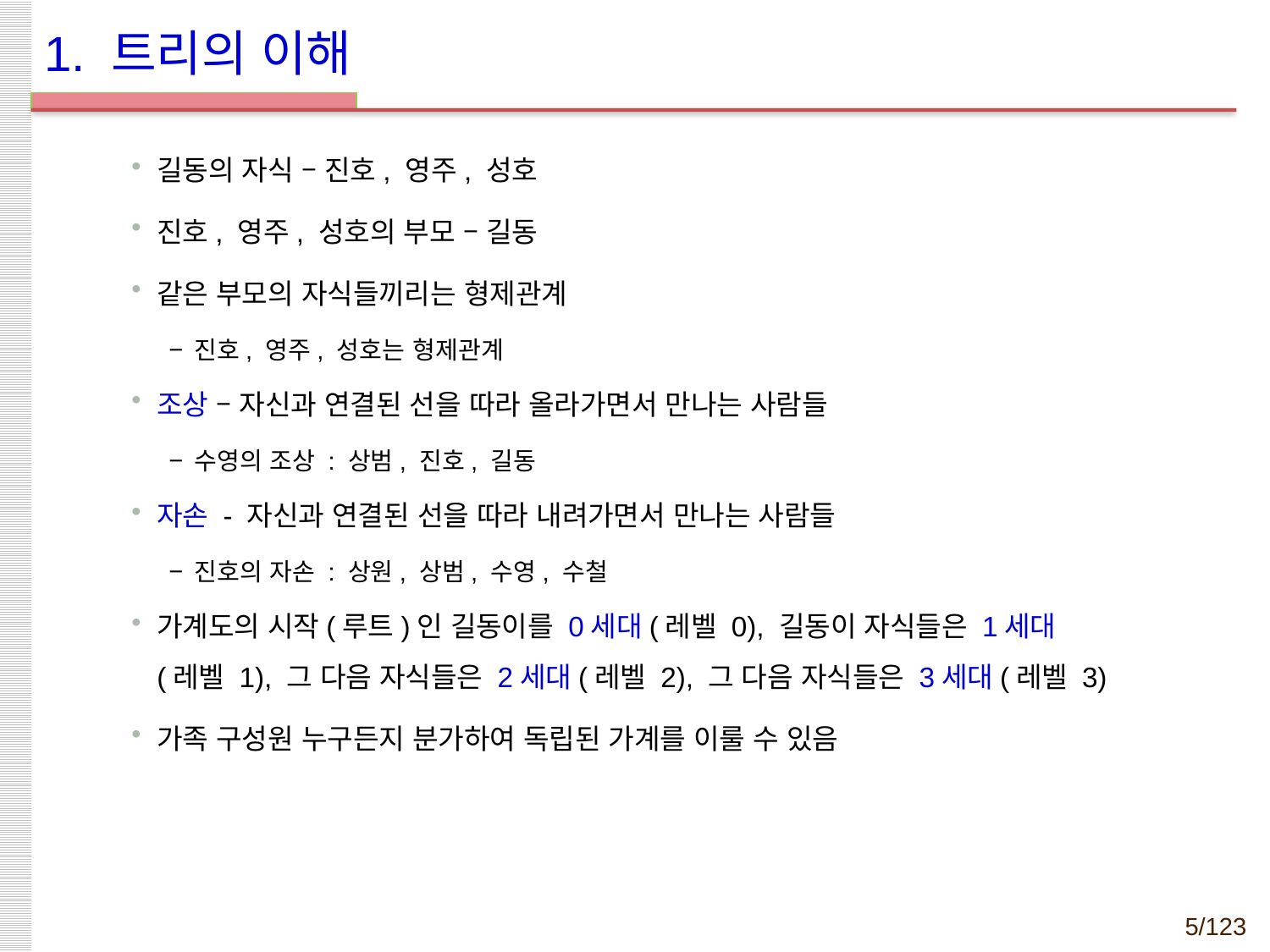

# 1. 트리의 이해
길동의 자식 – 진호, 영주, 성호
진호, 영주, 성호의 부모 – 길동
같은 부모의 자식들끼리는 형제관계
진호, 영주, 성호는 형제관계
조상 – 자신과 연결된 선을 따라 올라가면서 만나는 사람들
수영의 조상 : 상범, 진호, 길동
자손 - 자신과 연결된 선을 따라 내려가면서 만나는 사람들
진호의 자손 : 상원, 상범, 수영, 수철
가계도의 시작(루트)인 길동이를 0세대(레벨 0), 길동이 자식들은 1세대
(레벨 1), 그 다음 자식들은 2세대(레벨 2), 그 다음 자식들은 3세대(레벨 3)
가족 구성원 누구든지 분가하여 독립된 가계를 이룰 수 있음